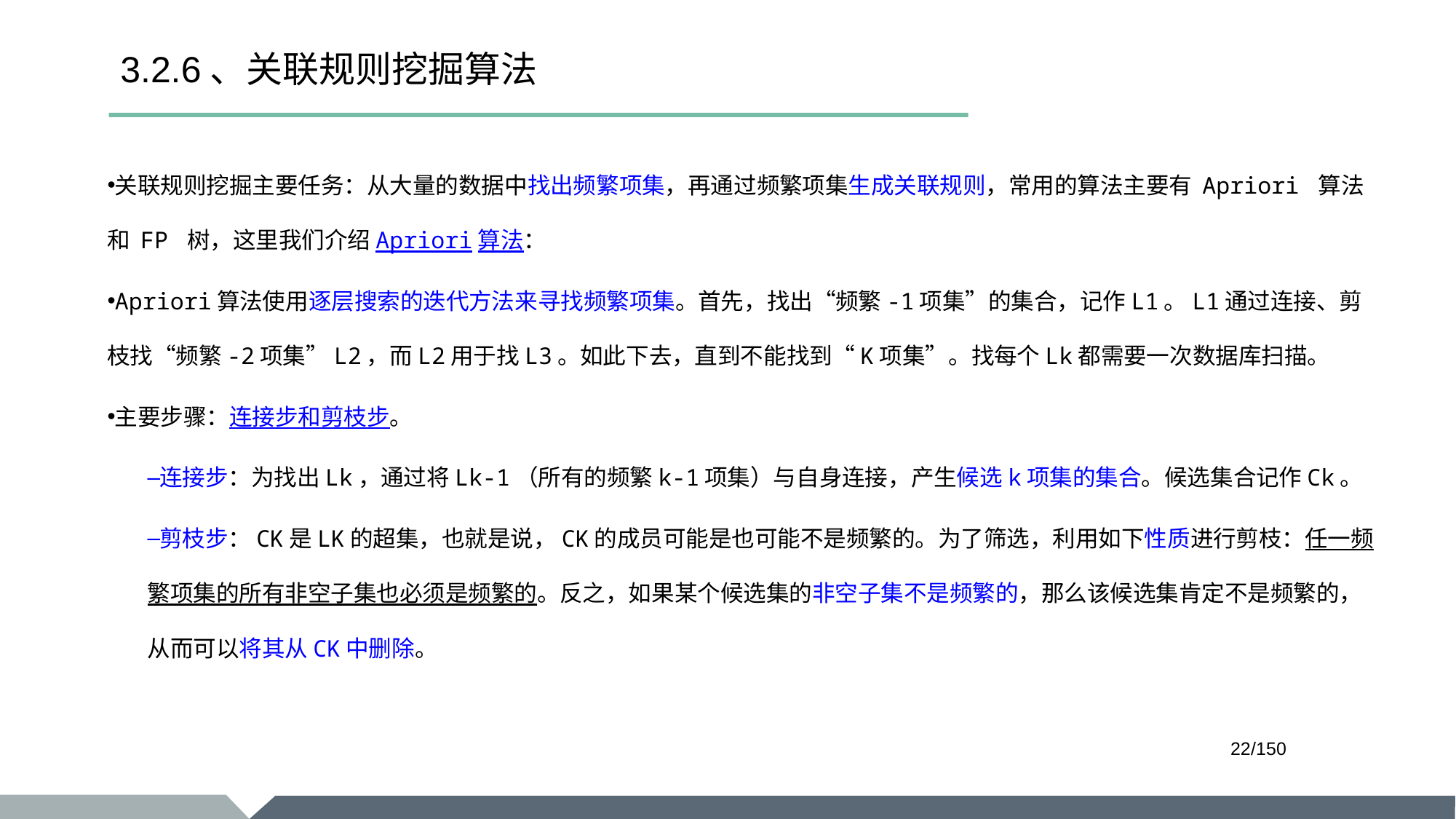

# 3.2.6、关联规则挖掘算法
关联规则挖掘主要任务：从大量的数据中找出频繁项集，再通过频繁项集生成关联规则，常用的算法主要有 Apriori 算法和 FP 树，这里我们介绍Apriori算法：
Apriori算法使用逐层搜索的迭代方法来寻找频繁项集。首先，找出“频繁-1项集”的集合，记作L1。L1通过连接、剪枝找“频繁-2项集”L2，而L2用于找L3。如此下去，直到不能找到“K项集”。找每个Lk都需要一次数据库扫描。
主要步骤：连接步和剪枝步。
连接步：为找出Lk，通过将Lk-1（所有的频繁k-1项集）与自身连接，产生候选k项集的集合。候选集合记作Ck。
剪枝步：CK是LK的超集，也就是说，CK的成员可能是也可能不是频繁的。为了筛选，利用如下性质进行剪枝：任一频繁项集的所有非空子集也必须是频繁的。反之，如果某个候选集的非空子集不是频繁的，那么该候选集肯定不是频繁的，从而可以将其从CK中删除。

22/150